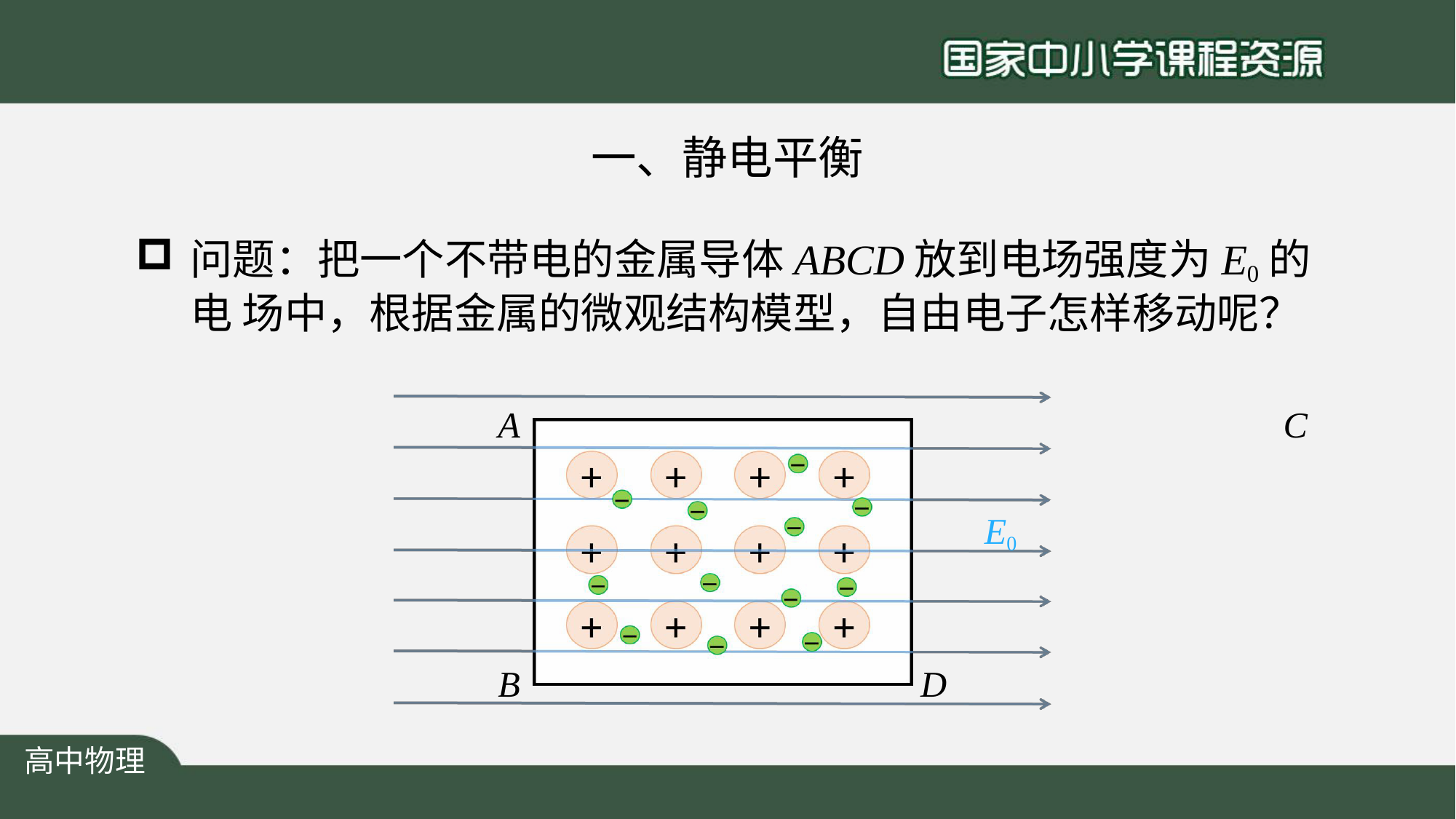

# 一、静电平衡
问题：把一个不带电的金属导体ABCD放到电场强度为E0的电 场中，根据金属的微观结构模型，自由电子怎样移动呢？

A	C

E0

B
D
高中物理